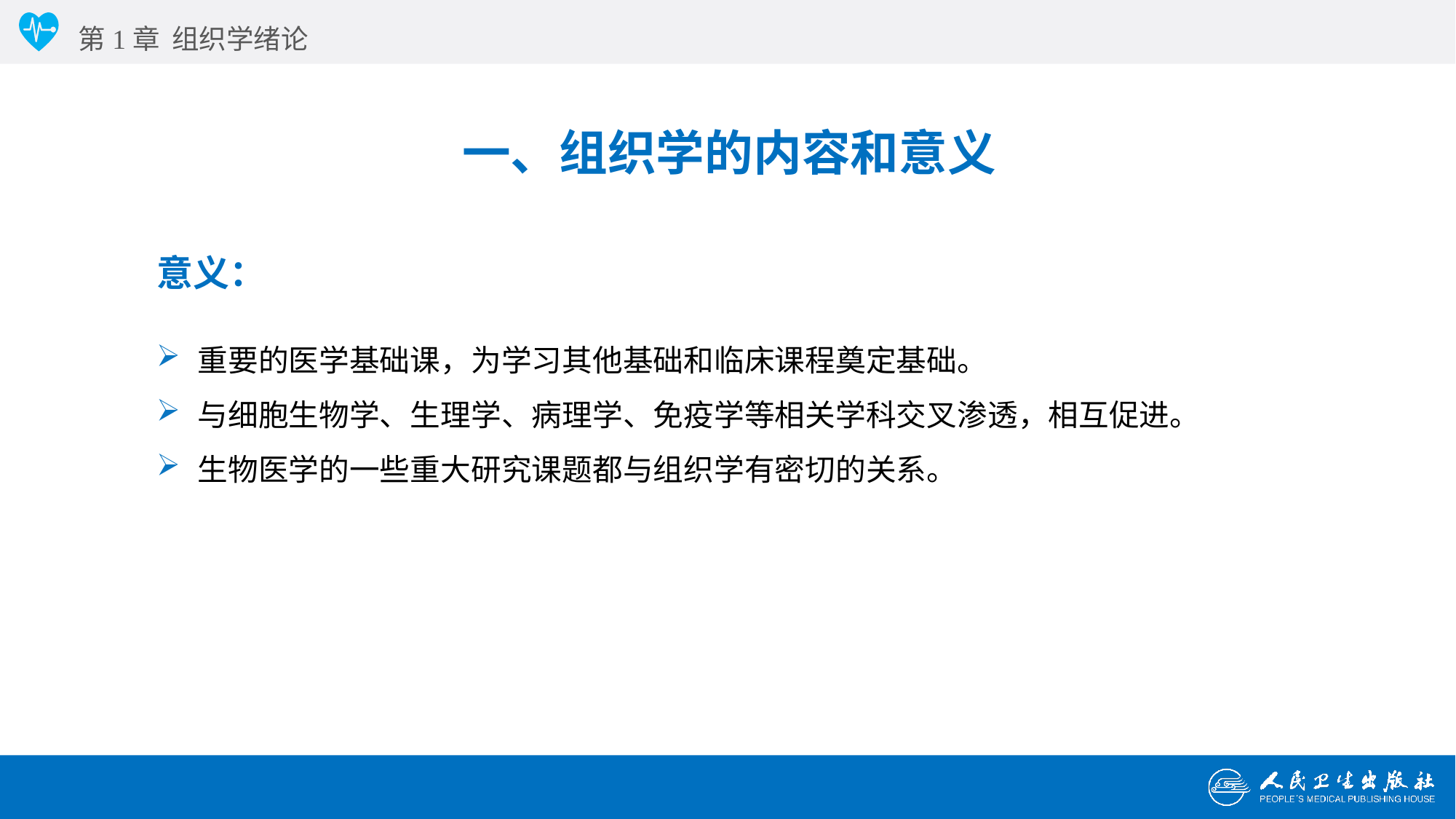

第1章  组织学绪论
一、组织学的内容和意义
意义：
重要的医学基础课，为学习其他基础和临床课程奠定基础。
与细胞生物学、生理学、病理学、免疫学等相关学科交叉渗透，相互促进。
生物医学的一些重大研究课题都与组织学有密切的关系。